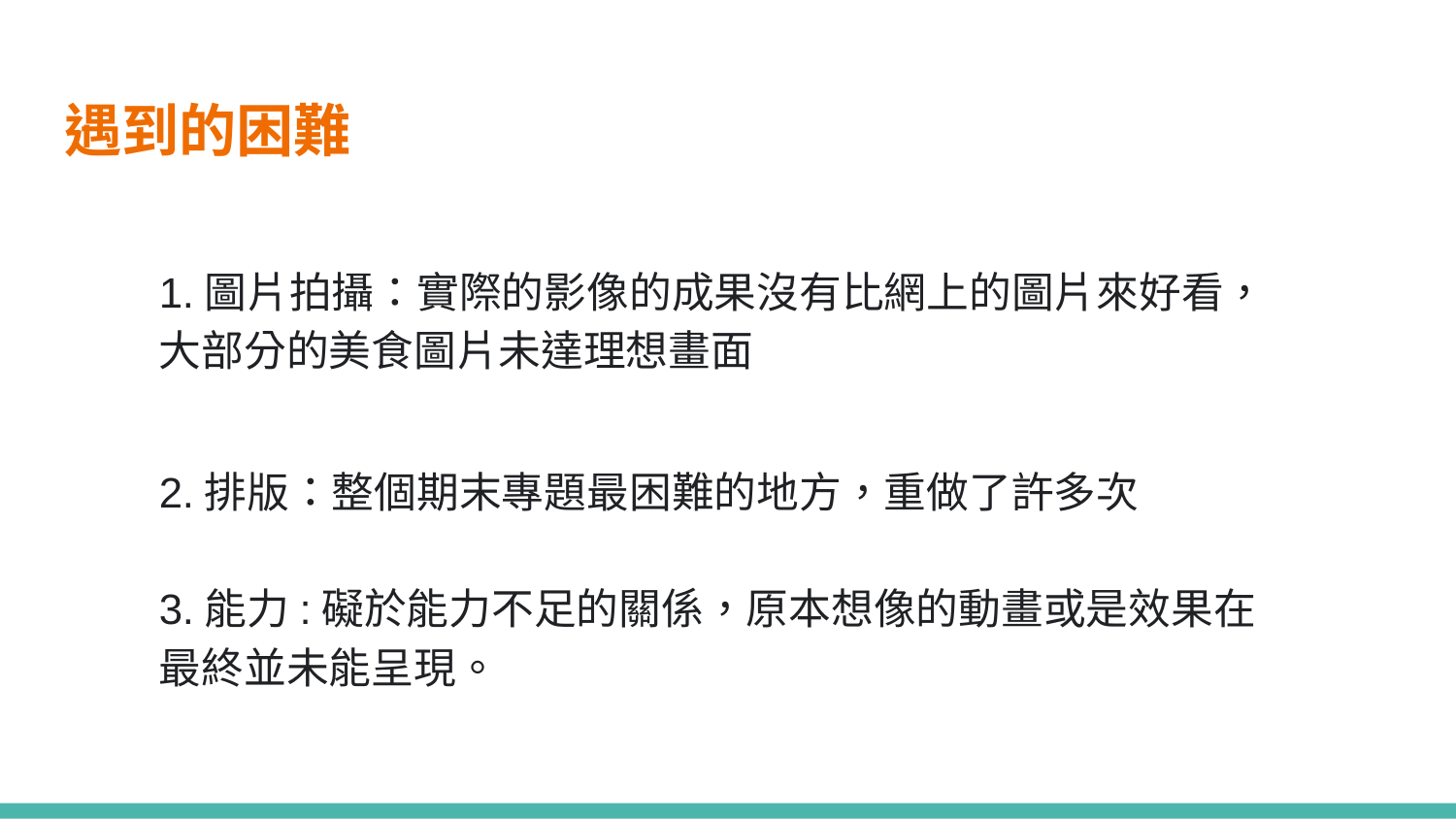

# 遇到的困難
1.圖片拍攝：實際的影像的成果沒有比網上的圖片來好看，大部分的美食圖片未達理想畫面

2.排版：整個期末專題最困難的地方，重做了許多次

3.能力:礙於能力不足的關係，原本想像的動畫或是效果在最終並未能呈現。